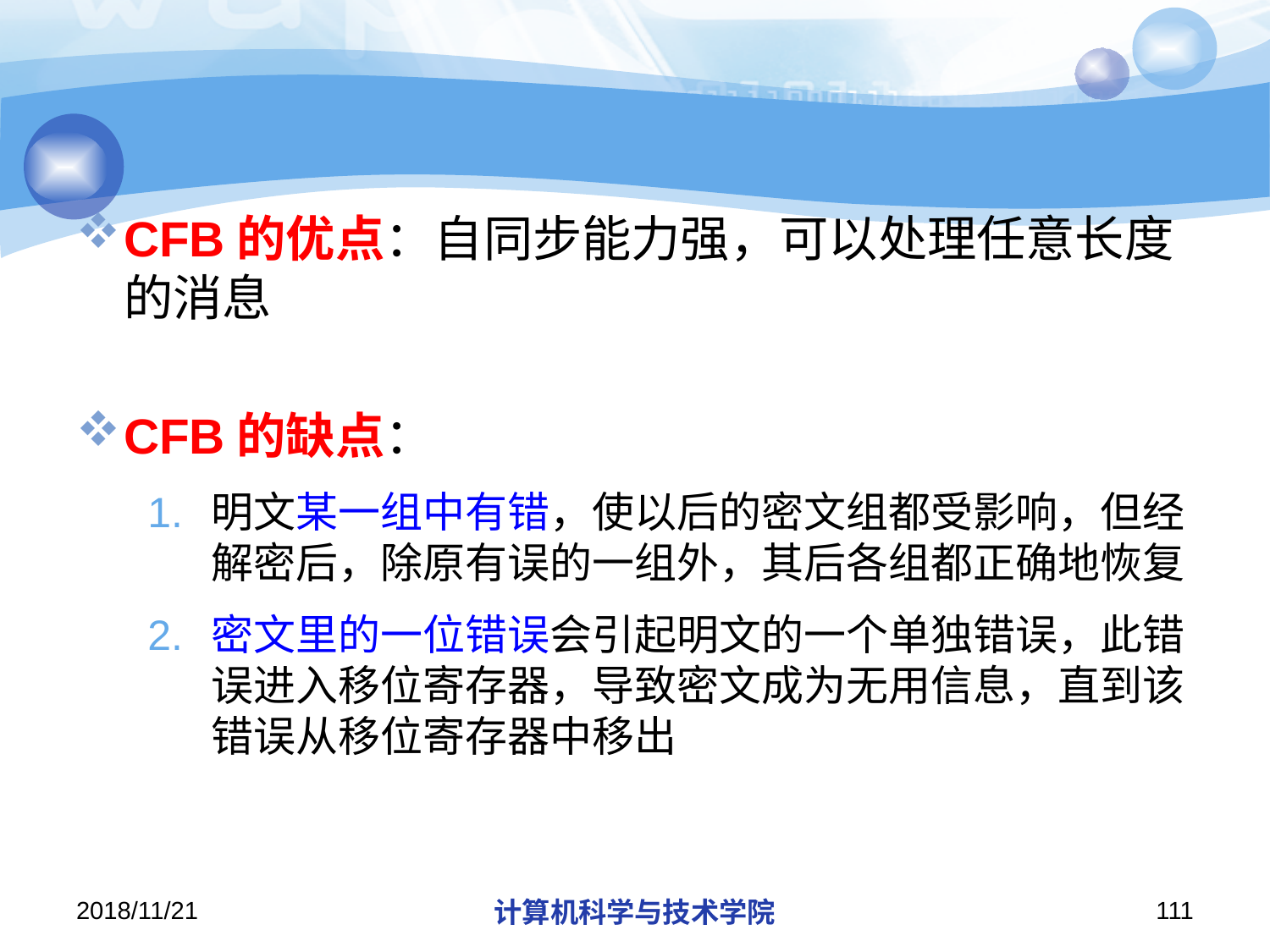

#
CFB的优点：自同步能力强，可以处理任意长度的消息

CFB的缺点：
明文某一组中有错，使以后的密文组都受影响，但经解密后，除原有误的一组外，其后各组都正确地恢复
密文里的一位错误会引起明文的一个单独错误，此错误进入移位寄存器，导致密文成为无用信息，直到该错误从移位寄存器中移出
2018/11/21
计算机科学与技术学院
111